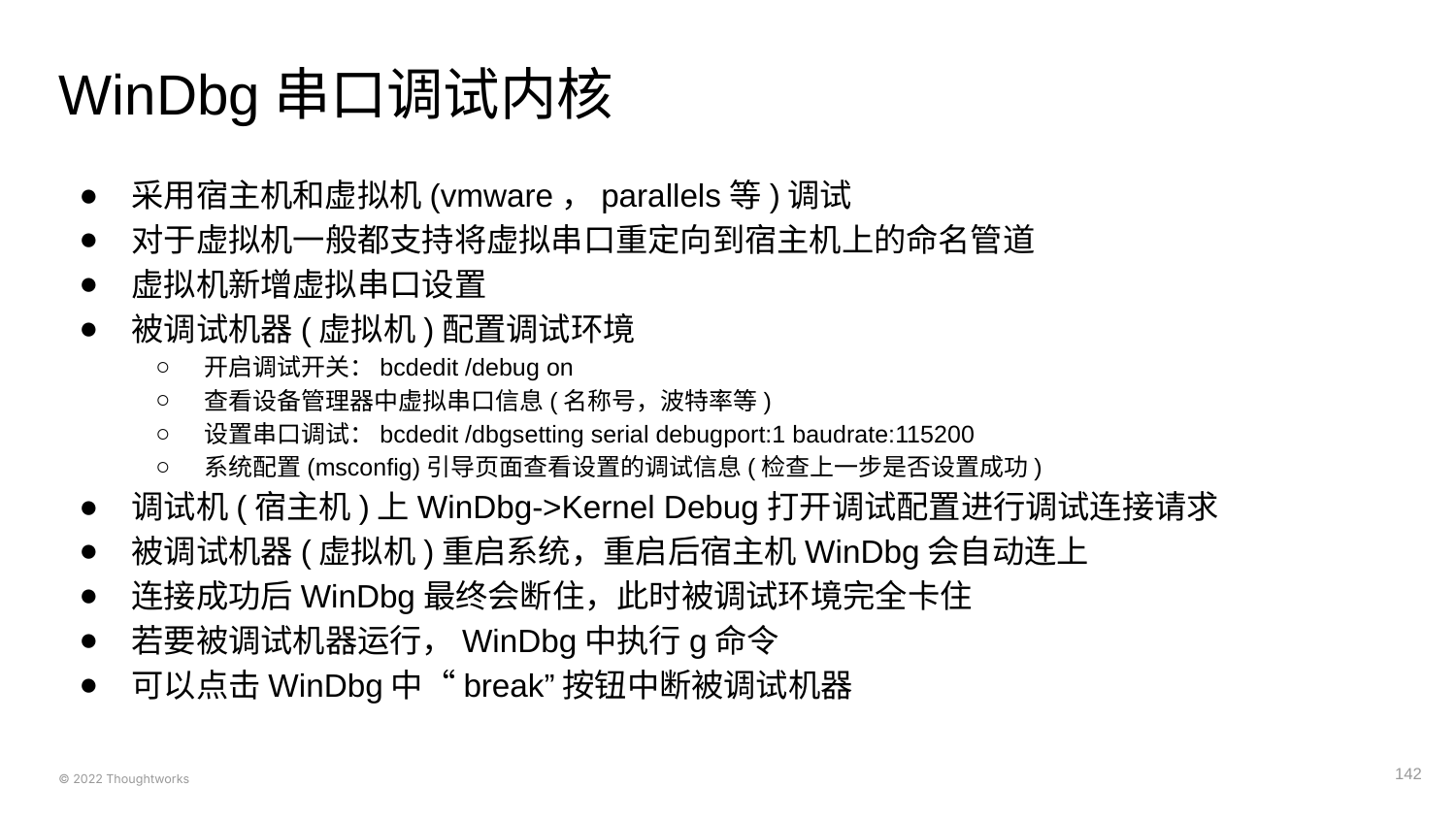

# WinDbg串口调试内核
采用宿主机和虚拟机(vmware，parallels等)调试
对于虚拟机一般都支持将虚拟串口重定向到宿主机上的命名管道
虚拟机新增虚拟串口设置
被调试机器(虚拟机)配置调试环境
开启调试开关：bcdedit /debug on
查看设备管理器中虚拟串口信息(名称号，波特率等)
设置串口调试：bcdedit /dbgsetting serial debugport:1 baudrate:115200
系统配置(msconfig)引导页面查看设置的调试信息(检查上一步是否设置成功)
调试机(宿主机)上WinDbg->Kernel Debug打开调试配置进行调试连接请求
被调试机器(虚拟机)重启系统，重启后宿主机WinDbg会自动连上
连接成功后WinDbg最终会断住，此时被调试环境完全卡住
若要被调试机器运行，WinDbg中执行g命令
可以点击WinDbg中“break”按钮中断被调试机器
142